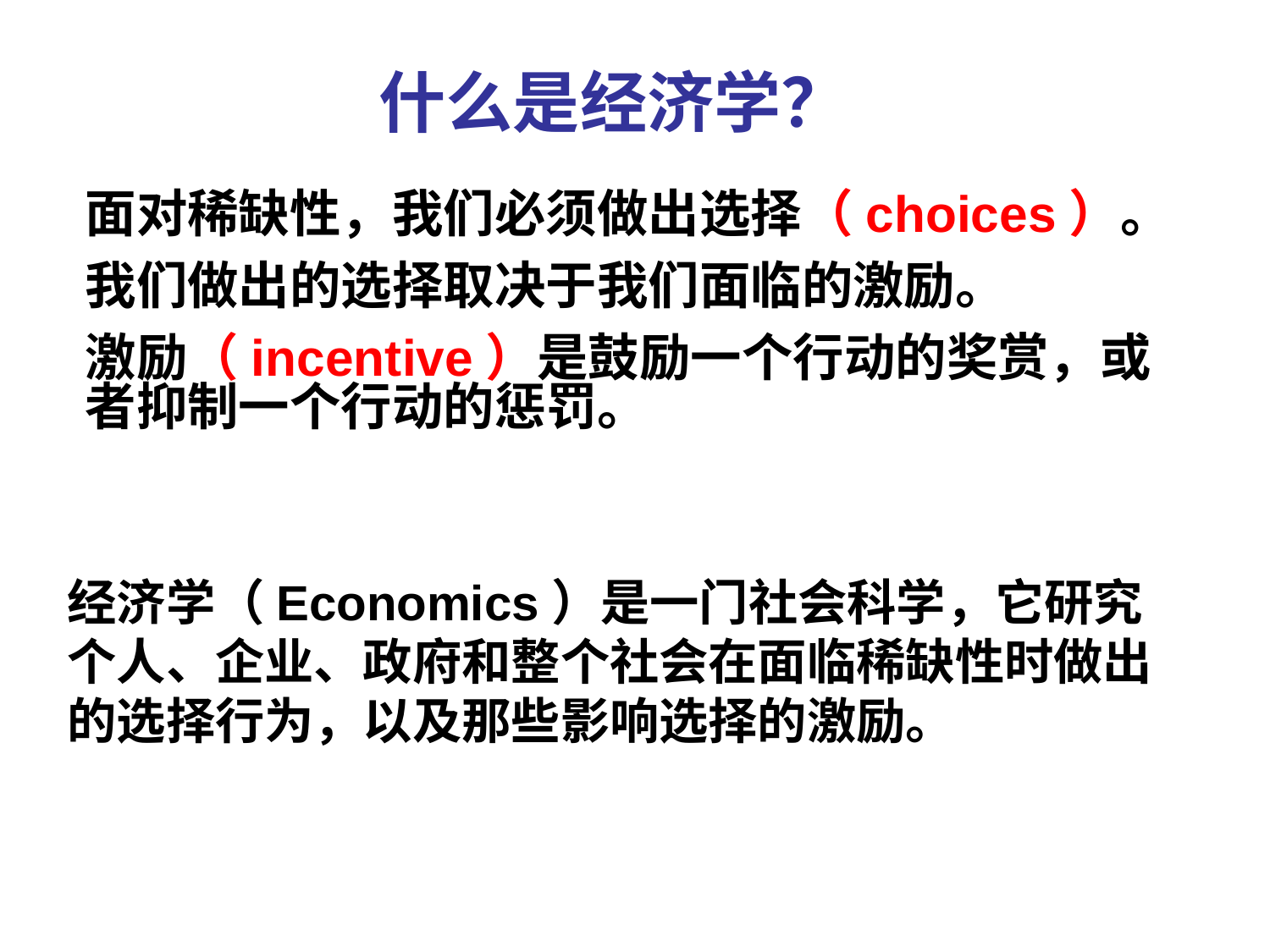

什么是经济学？
面对稀缺性，我们必须做出选择（choices）。
我们做出的选择取决于我们面临的激励。
激励（incentive）是鼓励一个行动的奖赏，或者抑制一个行动的惩罚。
经济学（Economics）是一门社会科学，它研究个人、企业、政府和整个社会在面临稀缺性时做出的选择行为，以及那些影响选择的激励。